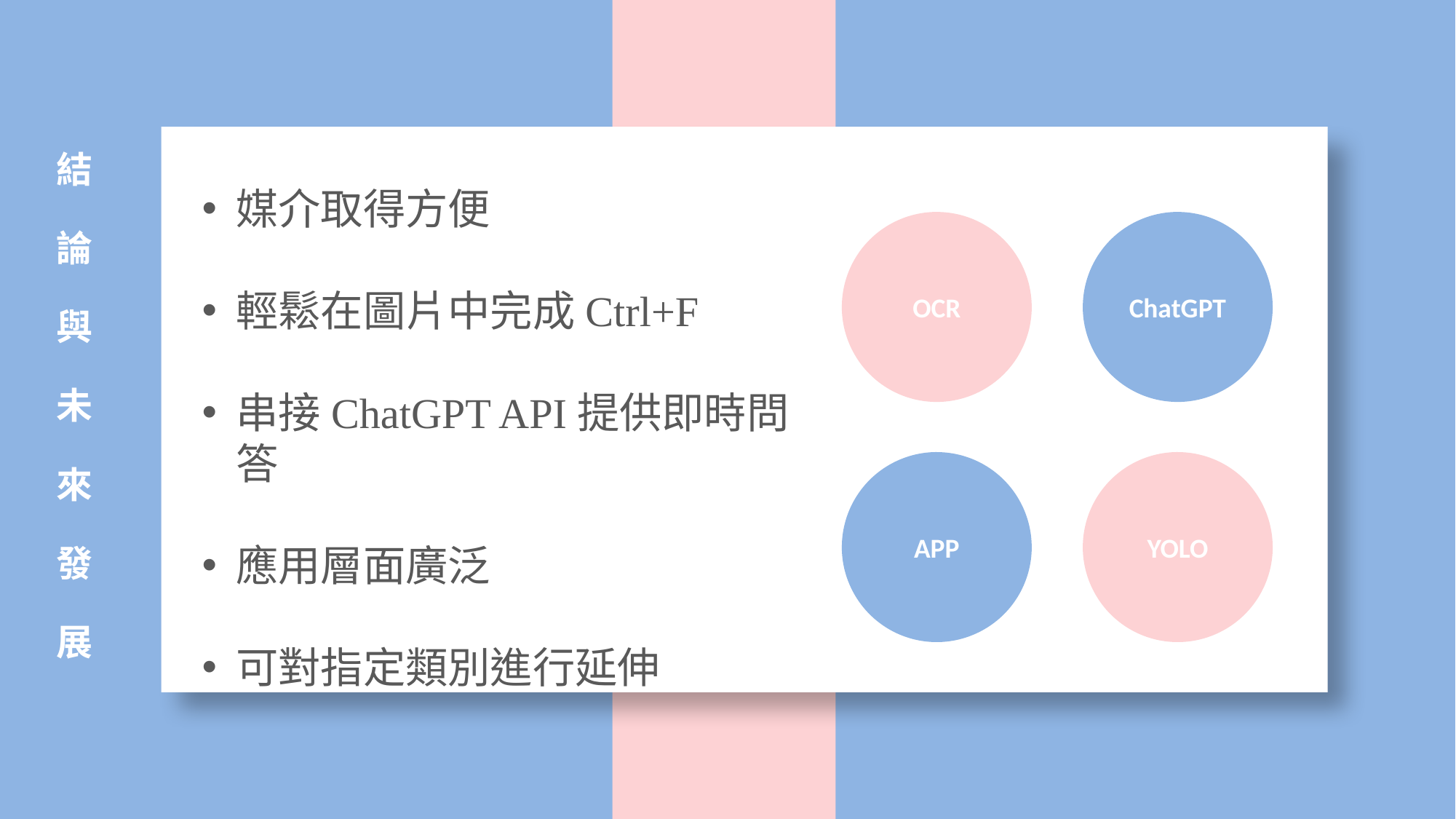

結

論

與

未

來

發

展
媒介取得方便

輕鬆在圖片中完成Ctrl+F

串接ChatGPT API提供即時問答

應用層面廣泛

可對指定類別進行延伸

OCR
ChatGPT
YOLO
APP